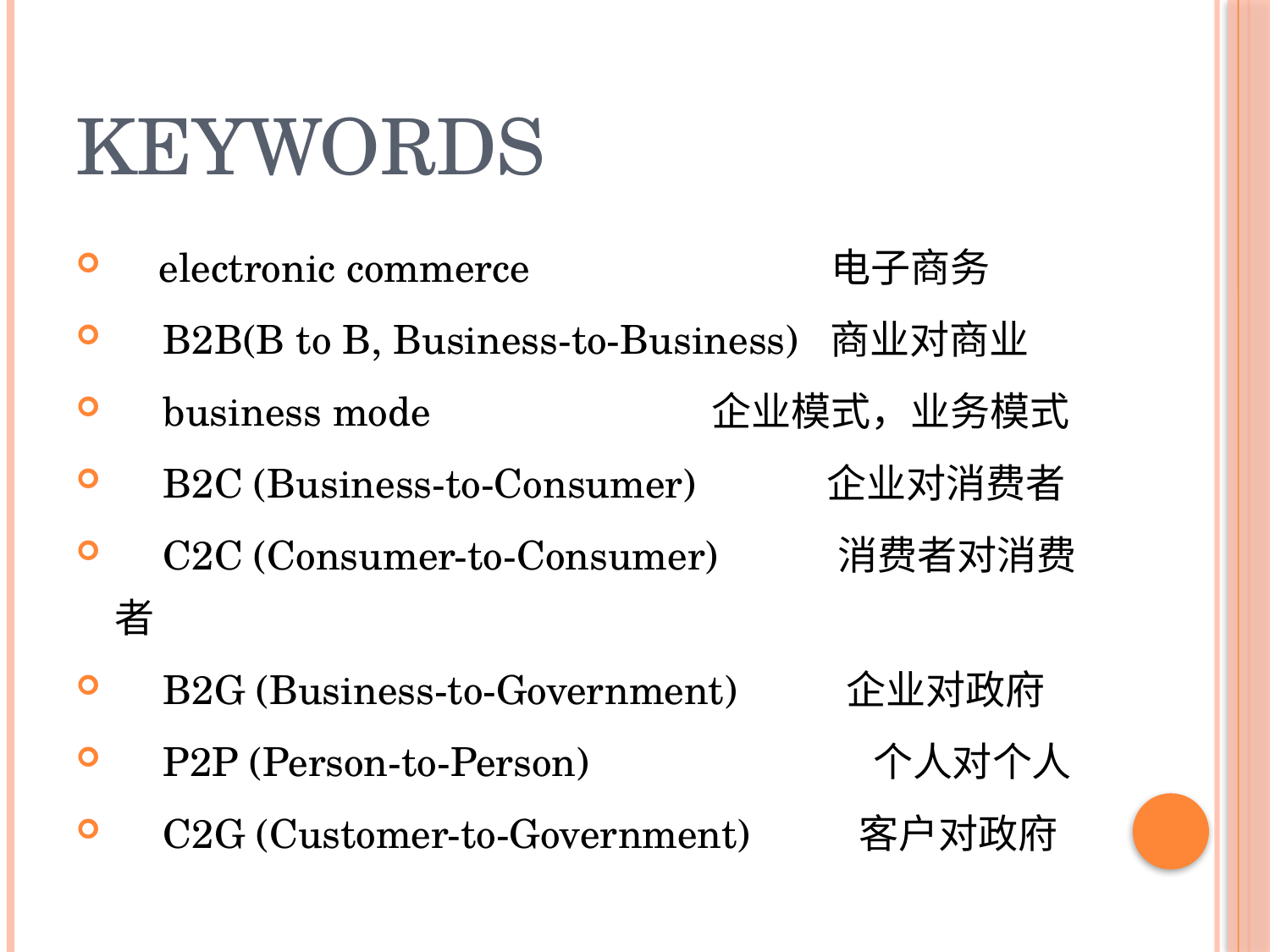

# KEYWORDS
    electronic commerce                 	电子商务
　B2B(B to B, Business-to-Business)  商业对商业
　business mode                       	企业模式，业务模式
　B2C (Business-to-Consumer)           企业对消费者
　C2C (Consumer-to-Consumer)          消费者对消费者
　B2G (Business-to-Government)         企业对政府
　P2P (Person-to-Person)                	   个人对个人
　C2G (Customer-to-Government)         客户对政府